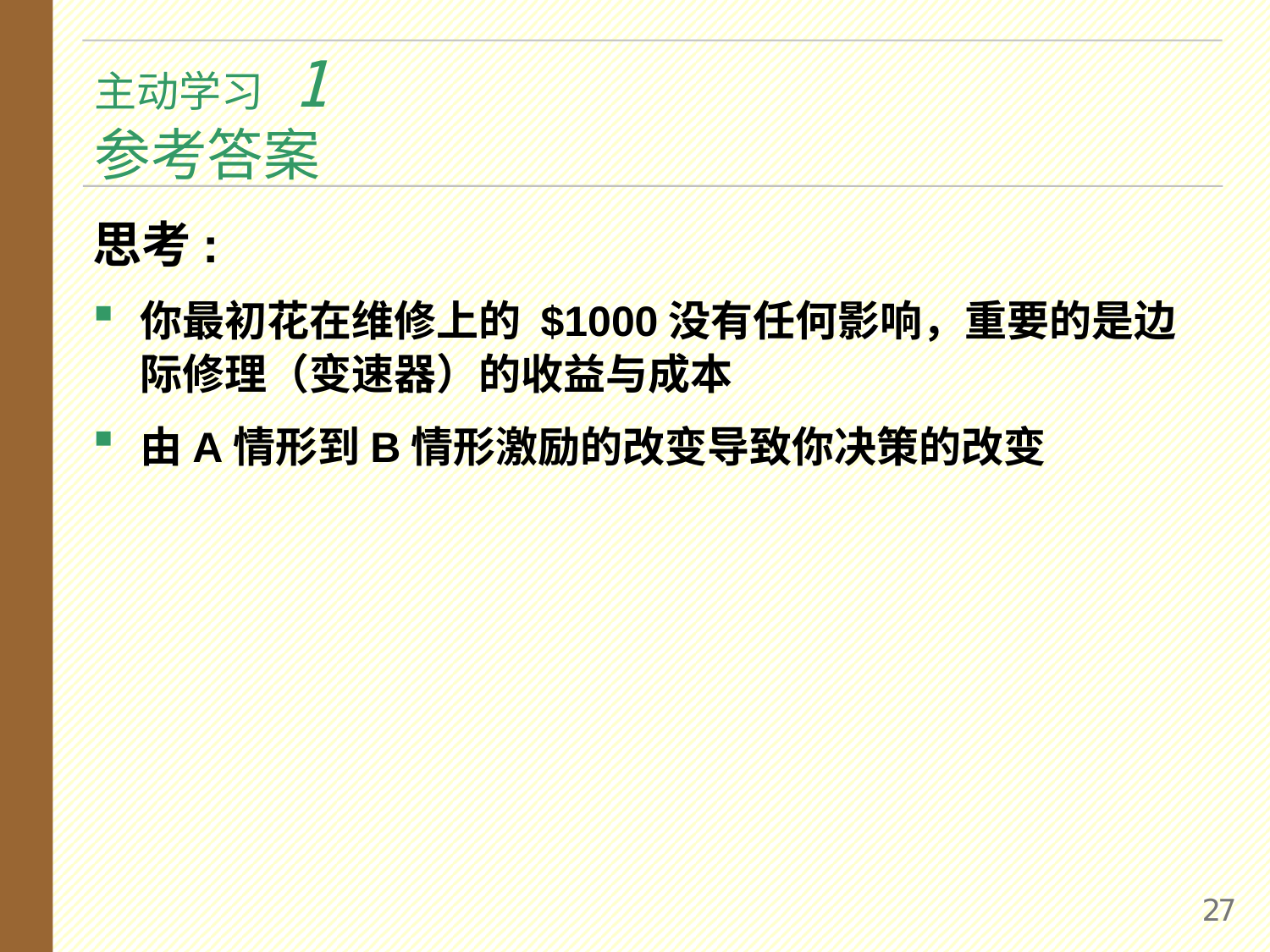

# 主动学习 1 参考答案
思考:
你最初花在维修上的 $1000没有任何影响，重要的是边际修理（变速器）的收益与成本
由A情形到B情形激励的改变导致你决策的改变
27